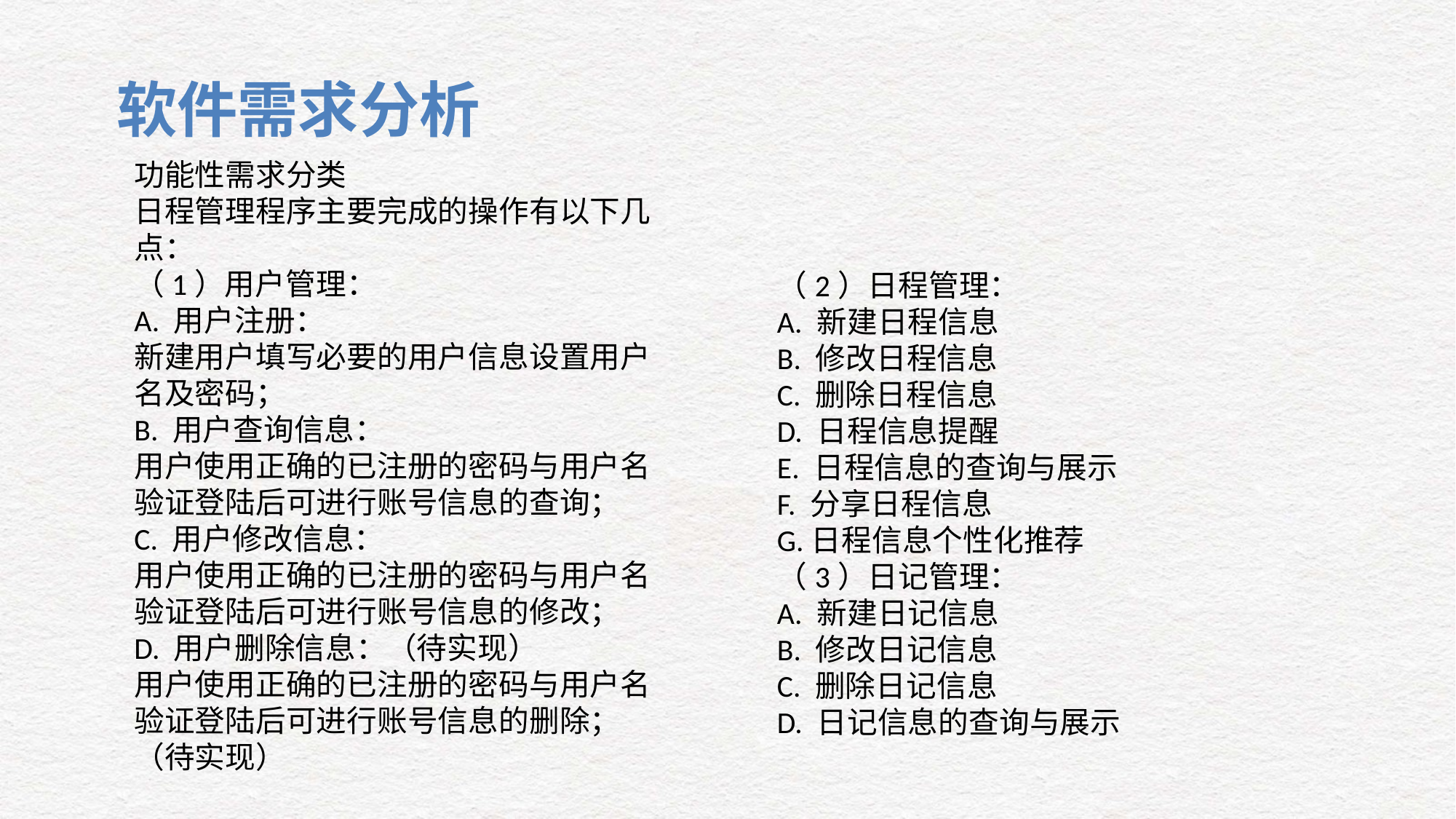

软件需求分析
功能性需求分类日程管理程序主要完成的操作有以下几点：（1）用户管理：A. 用户注册：新建用户填写必要的用户信息设置用户名及密码；B. 用户查询信息：用户使用正确的已注册的密码与用户名验证登陆后可进行账号信息的查询；C. 用户修改信息：用户使用正确的已注册的密码与用户名验证登陆后可进行账号信息的修改；D. 用户删除信息：（待实现）用户使用正确的已注册的密码与用户名验证登陆后可进行账号信息的删除；（待实现）

（2）日程管理：A. 新建日程信息B. 修改日程信息C. 删除日程信息D. 日程信息提醒E. 日程信息的查询与展示F. 分享日程信息
G.日程信息个性化推荐（3）日记管理：A. 新建日记信息B. 修改日记信息C. 删除日记信息D. 日记信息的查询与展示